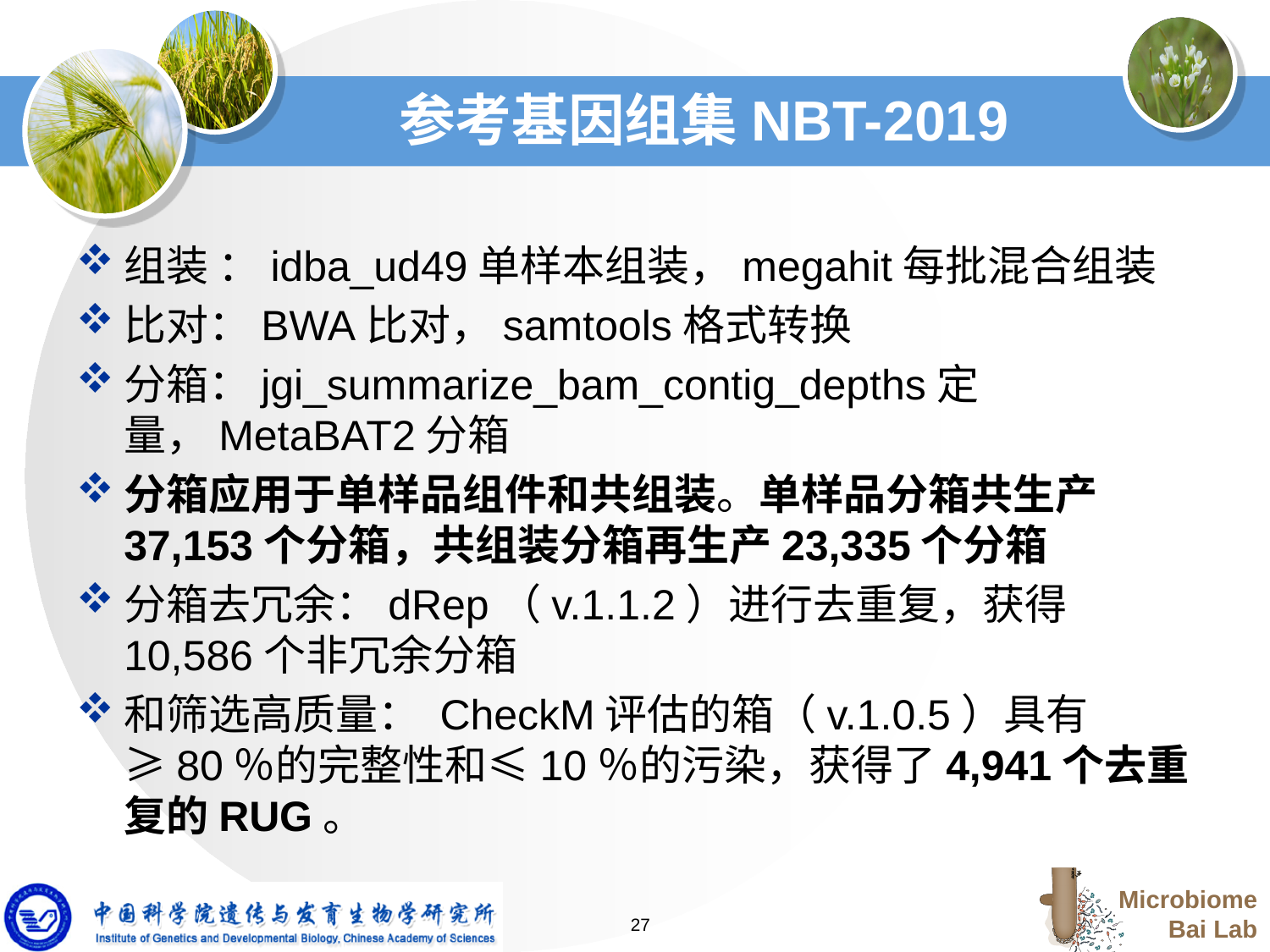

# 参考基因组集NBT-2019
组装 ：idba_ud49单样本组装，megahit每批混合组装
比对：BWA比对，samtools格式转换
分箱：jgi_summarize_bam_contig_depths定量，MetaBAT2分箱
分箱应用于单样品组件和共组装。单样品分箱共生产37,153个分箱，共组装分箱再生产23,335个分箱
分箱去冗余：dRep（v.1.1.2）进行去重复，获得10,586个非冗余分箱
和筛选高质量： CheckM评估的箱（v.1.0.5）具有≥80％的完整性和≤10％的污染，获得了4,941个去重复的RUG。
27